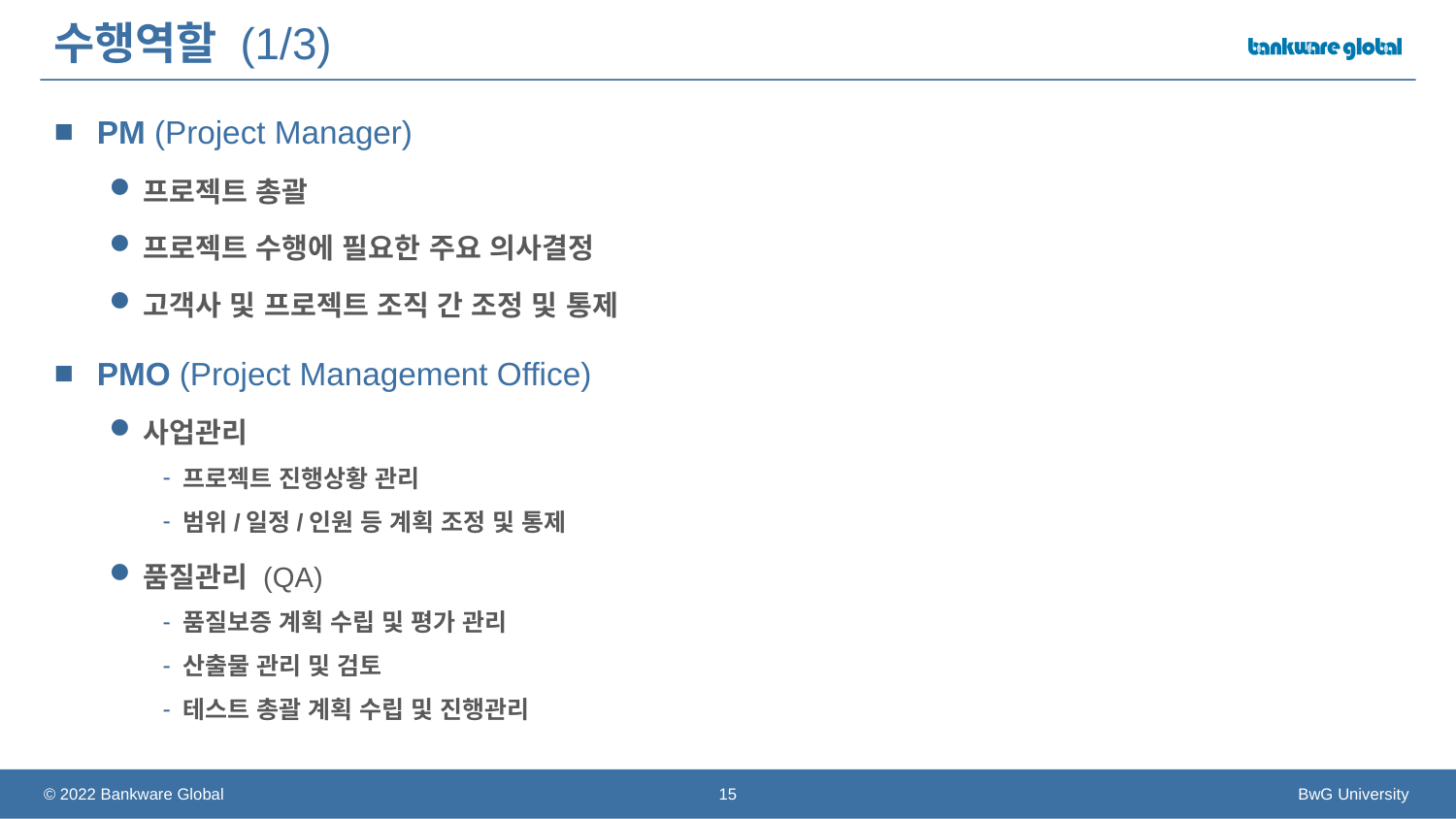

# 수행역할 (1/3)
PM (Project Manager)
프로젝트 총괄
프로젝트 수행에 필요한 주요 의사결정
고객사 및 프로젝트 조직 간 조정 및 통제
PMO (Project Management Office)
사업관리
프로젝트 진행상황 관리
범위/일정/인원 등 계획 조정 및 통제
품질관리 (QA)
품질보증 계획 수립 및 평가 관리
산출물 관리 및 검토
테스트 총괄 계획 수립 및 진행관리
15